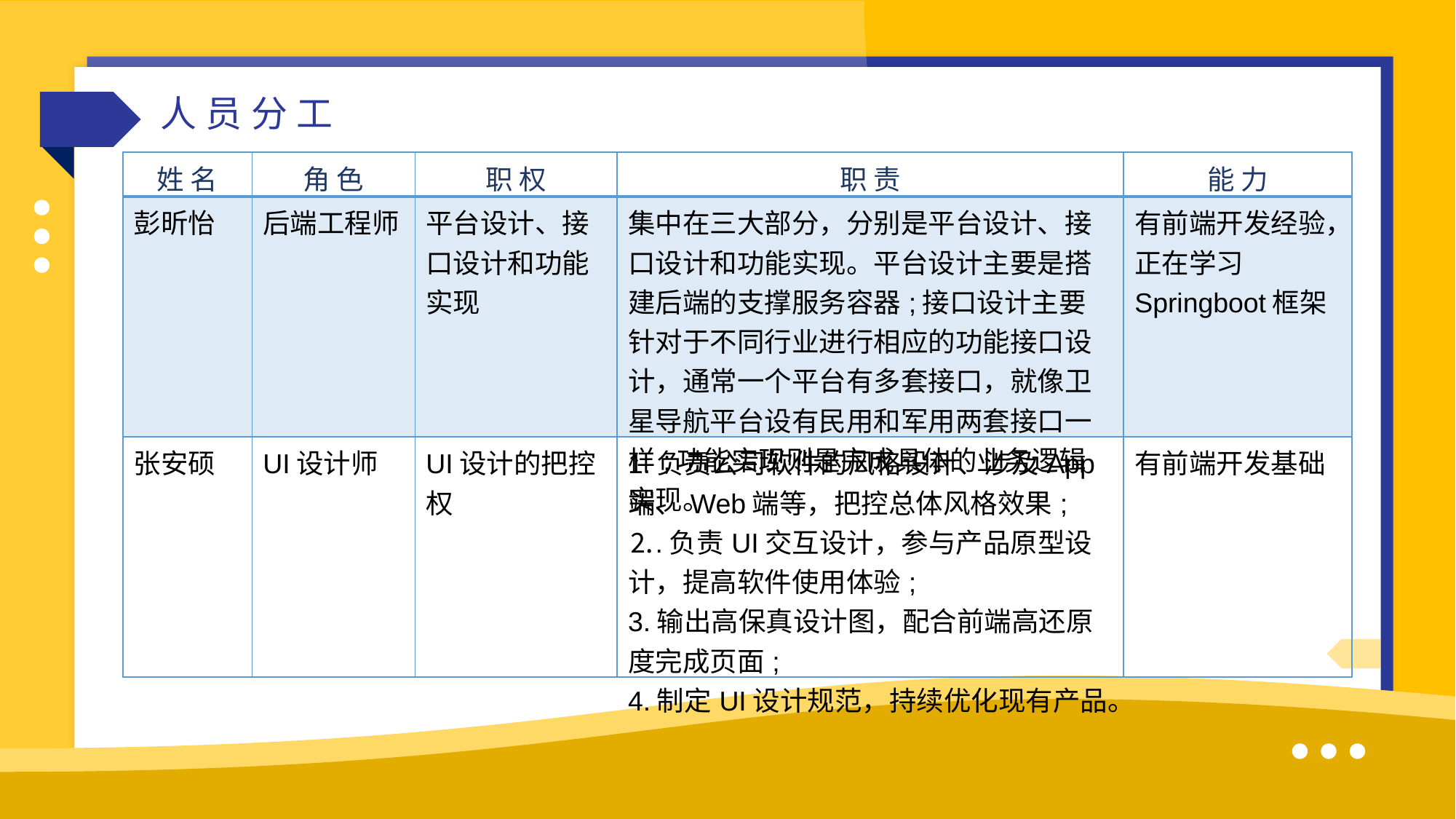

人员分工
| 姓 名 | 角 色 | 职 权 | 职 责 | 能 力 |
| --- | --- | --- | --- | --- |
| 彭昕怡 | 后端工程师 | 平台设计、接口设计和功能实现 | 集中在三大部分，分别是平台设计、接口设计和功能实现。平台设计主要是搭建后端的支撑服务容器;接口设计主要针对于不同行业进行相应的功能接口设计，通常一个平台有多套接口，就像卫星导航平台设有民用和军用两套接口一样;功能实现则是完成具体的业务逻辑实现。 | 有前端开发经验，正在学习 Springboot框架 |
| 张安硕 | UI设计师 | UI设计的把控权 | 1.负责公司软件的风格设计、涉及App端、Web端等，把控总体风格效果; ⒉.负责UI交互设计，参与产品原型设计，提高软件使用体验; 3.输出高保真设计图，配合前端高还原度完成页面; 4.制定UI设计规范，持续优化现有产品。 | 有前端开发基础 |